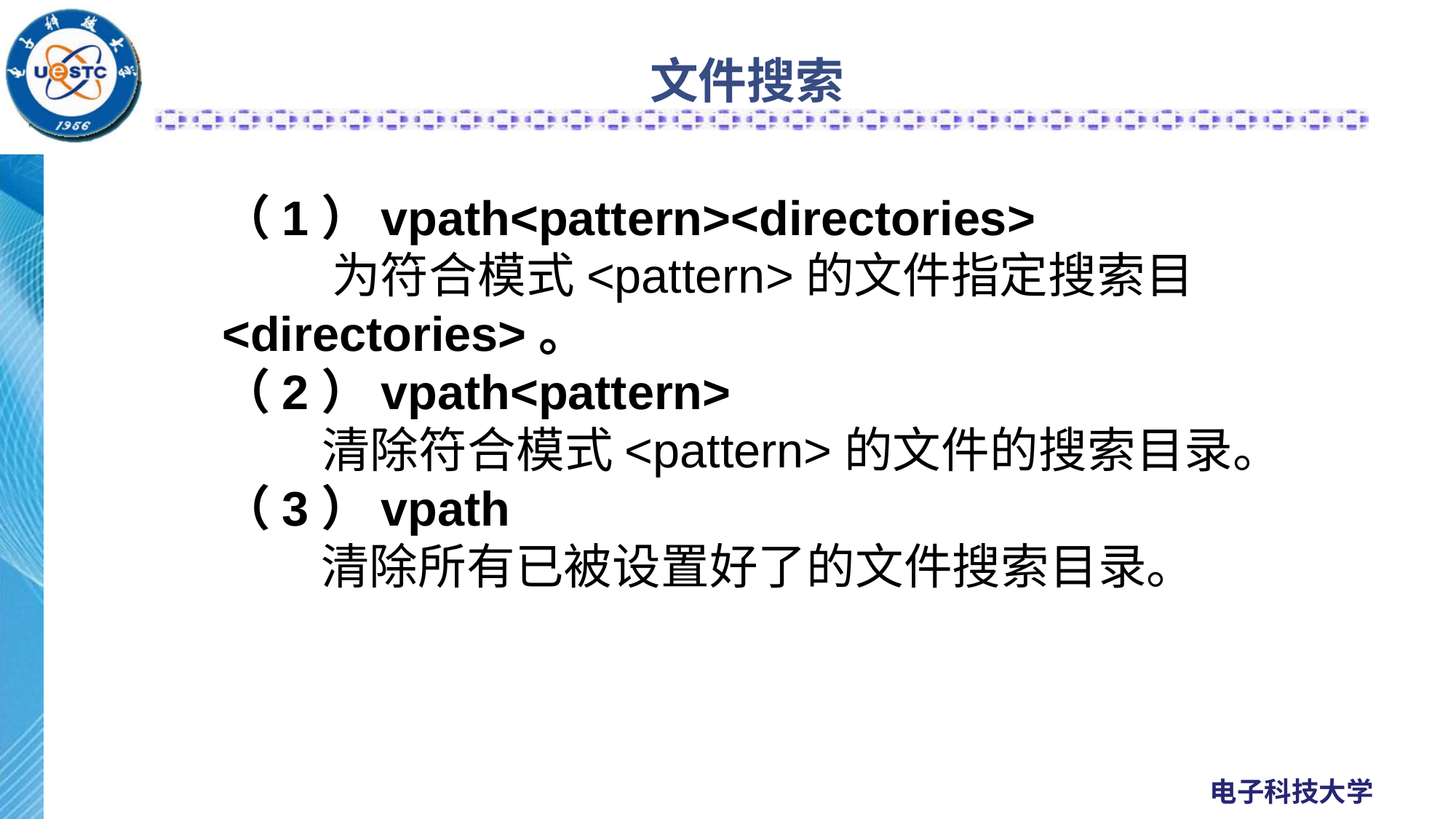

# 文件搜索

（1）vpath<pattern><directories>
         为符合模式<pattern>的文件指定搜索目<directories>。
（2）vpath<pattern>
        清除符合模式<pattern>的文件的搜索目录。
（3）vpath
        清除所有已被设置好了的文件搜索目录。